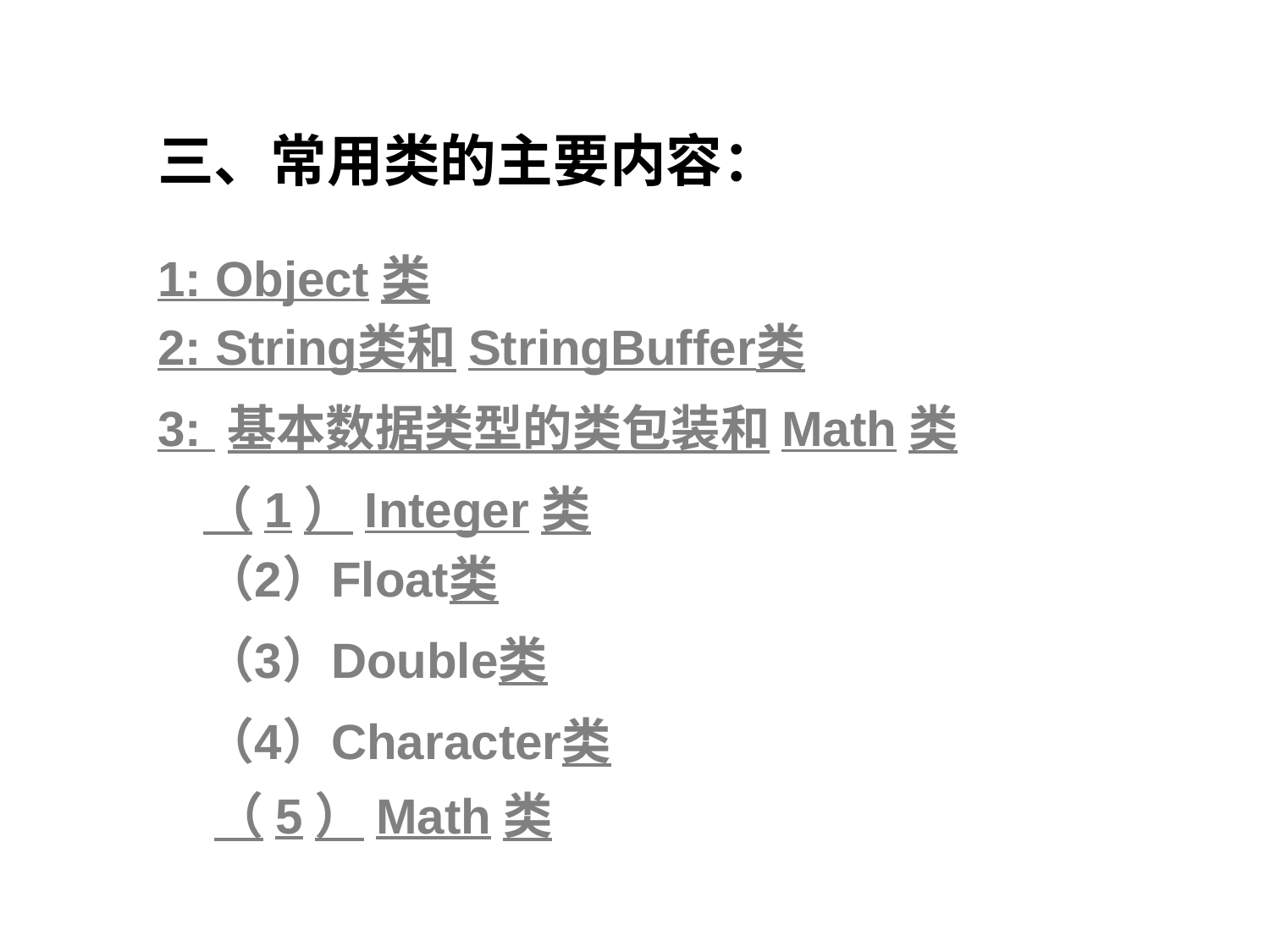

三、常用类的主要内容：

1: Object类
2: String类和StringBuffer类
3: 基本数据类型的类包装和Math类
   （1）Integer类
	（2）Float类
	（3）Double类
	（4）Character类
    （5）Math类